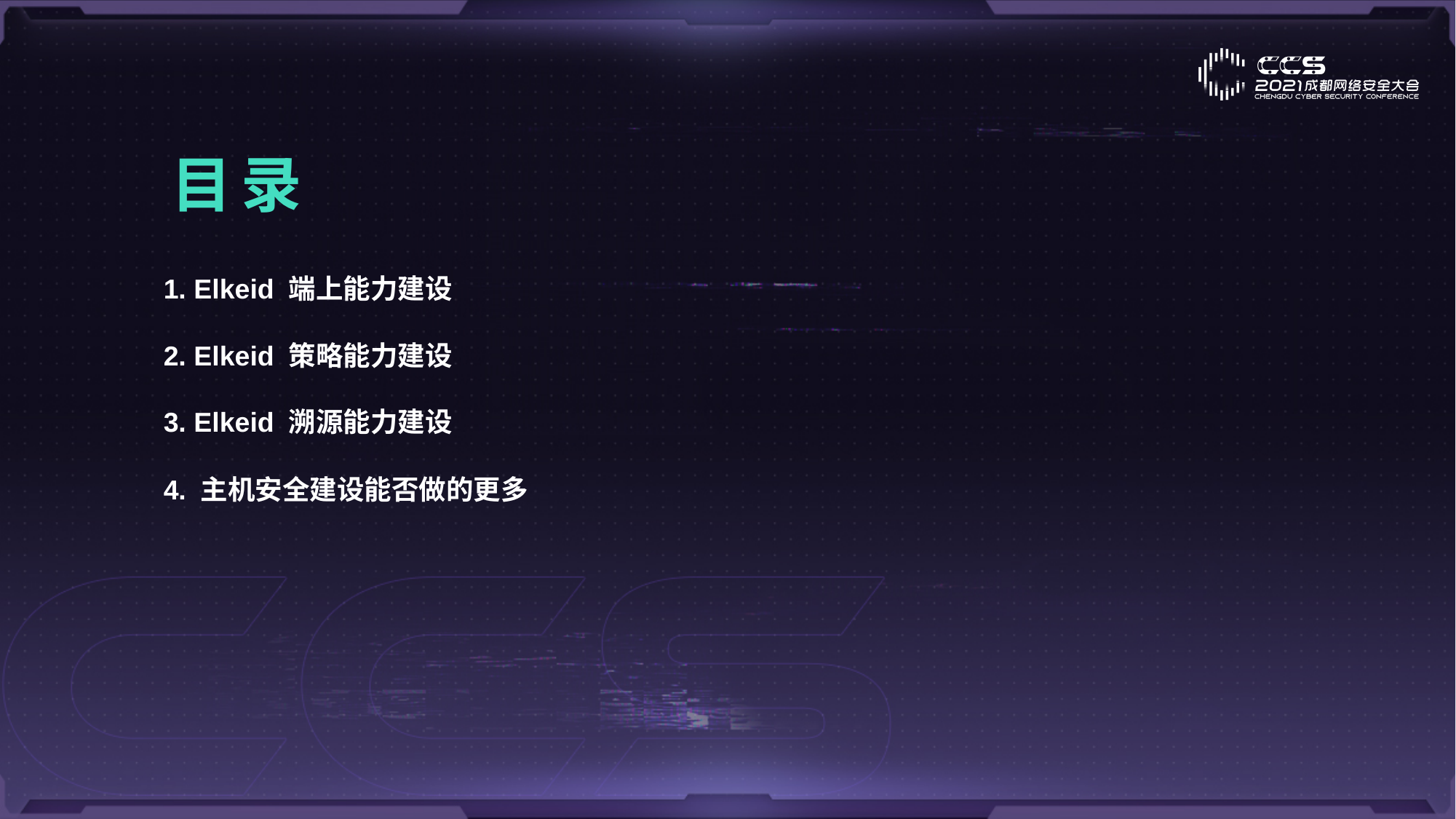

目录
1. Elkeid 端上能力建设
2. Elkeid 策略能力建设
3. Elkeid 溯源能力建设
4. 主机安全建设能否做的更多